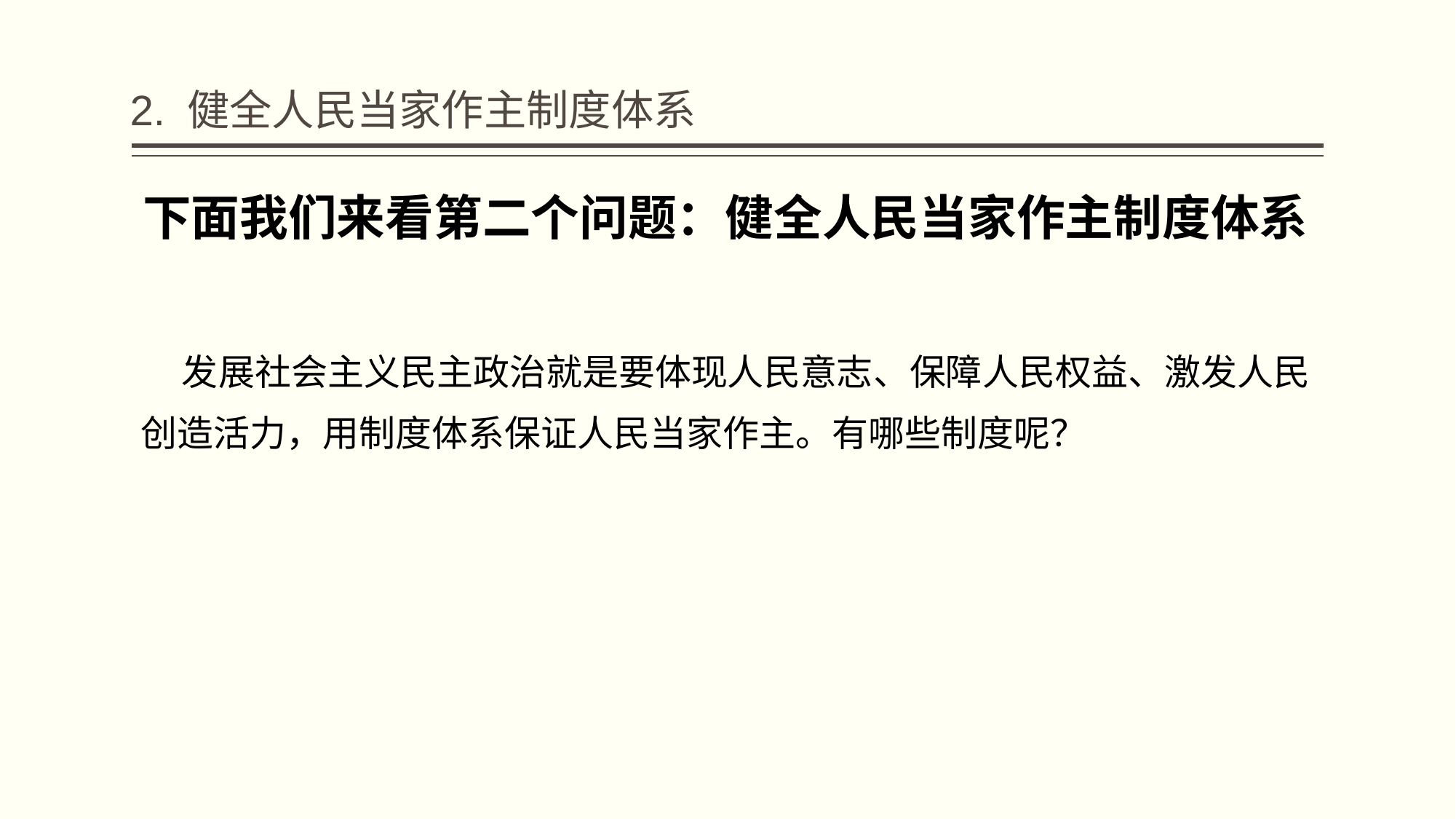

2. 健全人民当家作主制度体系
下面我们来看第二个问题：健全人民当家作主制度体系
    发展社会主义民主政治就是要体现人民意志、保障人民权益、激发人民创造活力，用制度体系保证人民当家作主。有哪些制度呢？